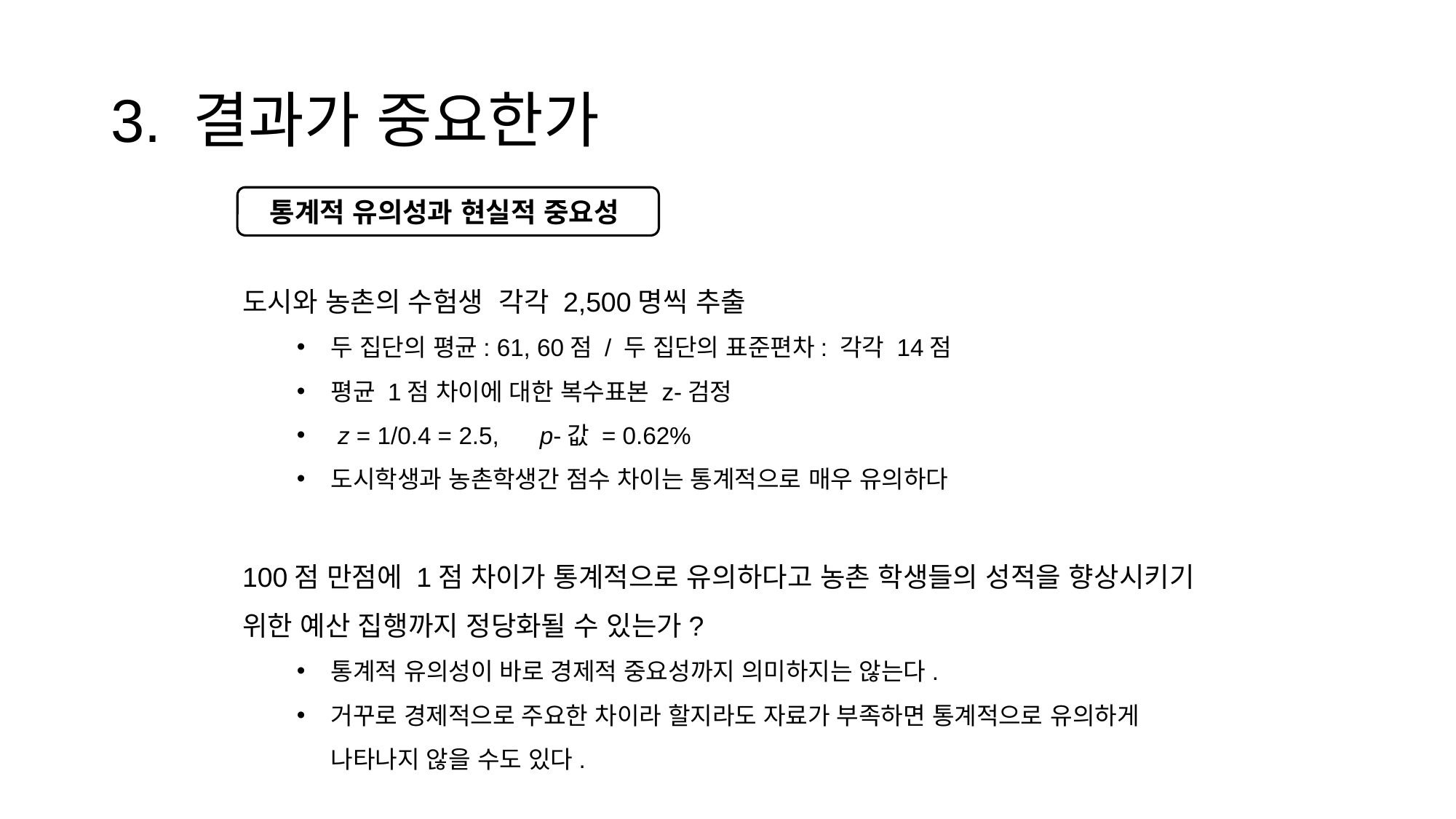

# 3. 결과가 중요한가
통계적 유의성과 현실적 중요성
도시와 농촌의 수험생  각각 2,500명씩 추출
두 집단의 평균: 61, 60점 / 두 집단의 표준편차: 각각 14점
평균 1점 차이에 대한 복수표본 z-검정
 z = 1/0.4 = 2.5,      p-값 = 0.62%
도시학생과 농촌학생간 점수 차이는 통계적으로 매우 유의하다

100점 만점에 1점 차이가 통계적으로 유의하다고 농촌 학생들의 성적을 향상시키기 위한 예산 집행까지 정당화될 수 있는가?
통계적 유의성이 바로 경제적 중요성까지 의미하지는 않는다.
거꾸로 경제적으로 주요한 차이라 할지라도 자료가 부족하면 통계적으로 유의하게 나타나지 않을 수도 있다.